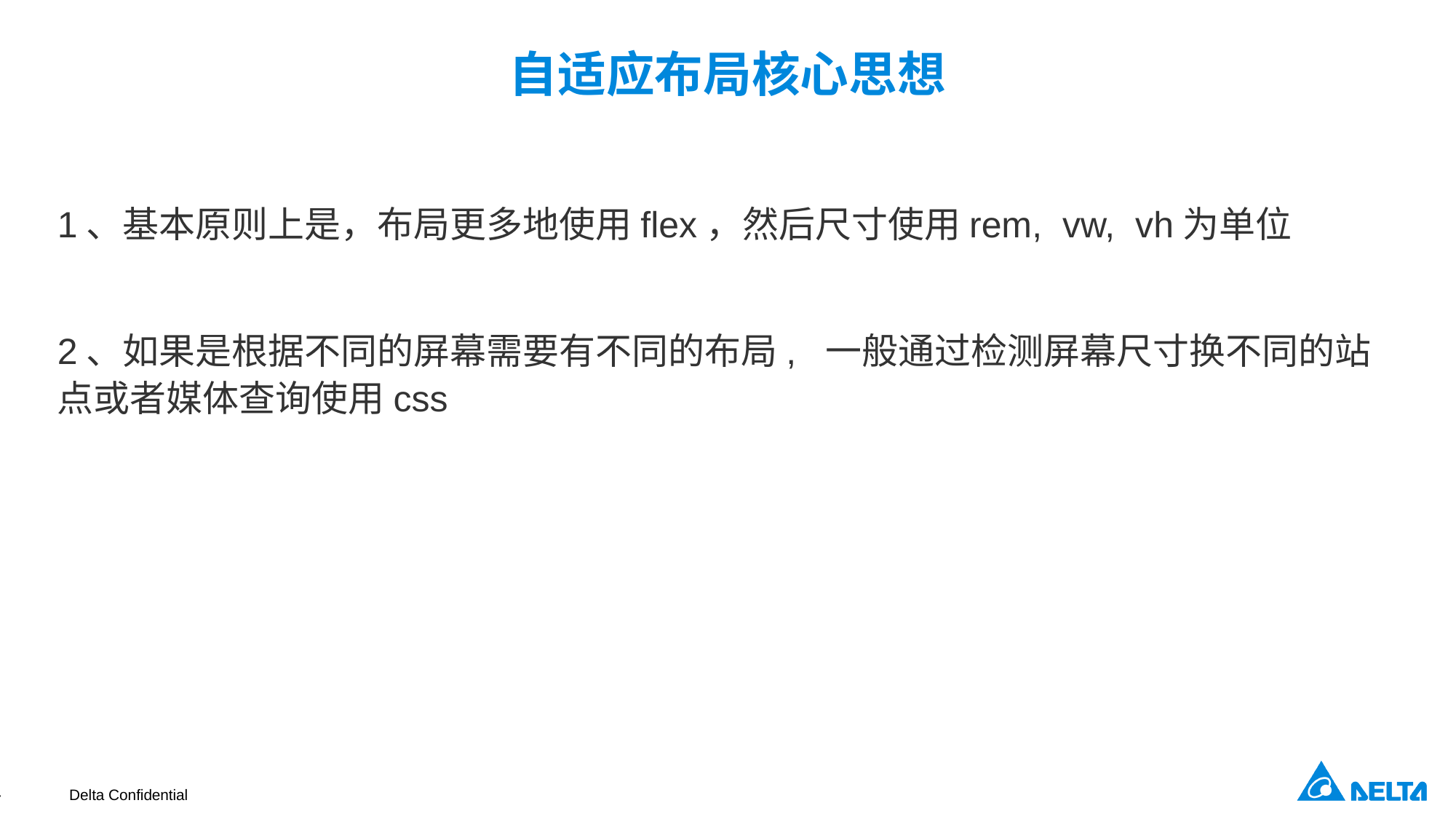

# 自适应布局核心思想

1、基本原则上是，布局更多地使用flex，然后尺寸使用rem,  vw,  vh为单位

2、如果是根据不同的屏幕需要有不同的布局,  一般通过检测屏幕尺寸换不同的站点或者媒体查询使用css